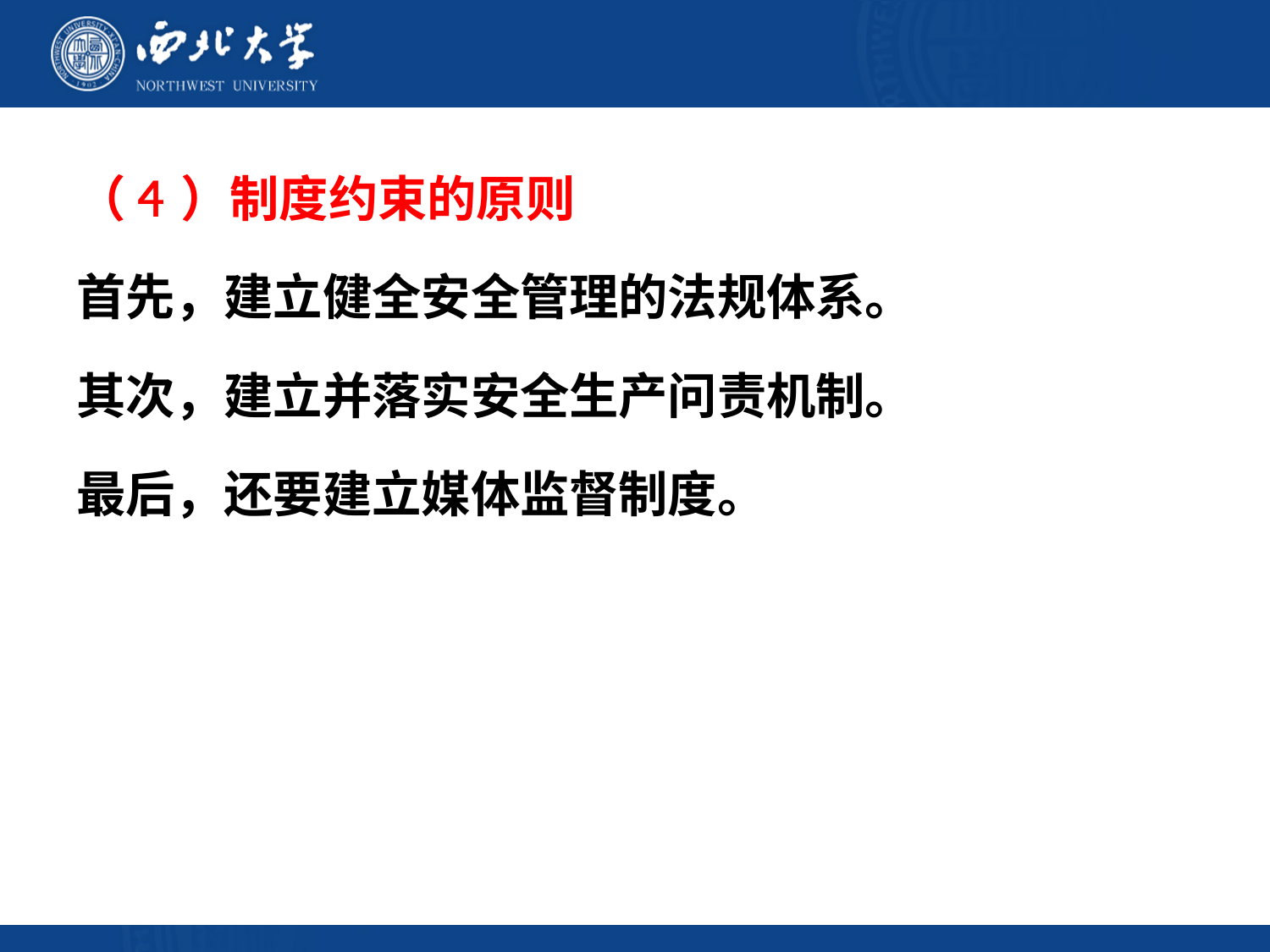

（4）制度约束的原则
首先，建立健全安全管理的法规体系。
其次，建立并落实安全生产问责机制。
最后，还要建立媒体监督制度。